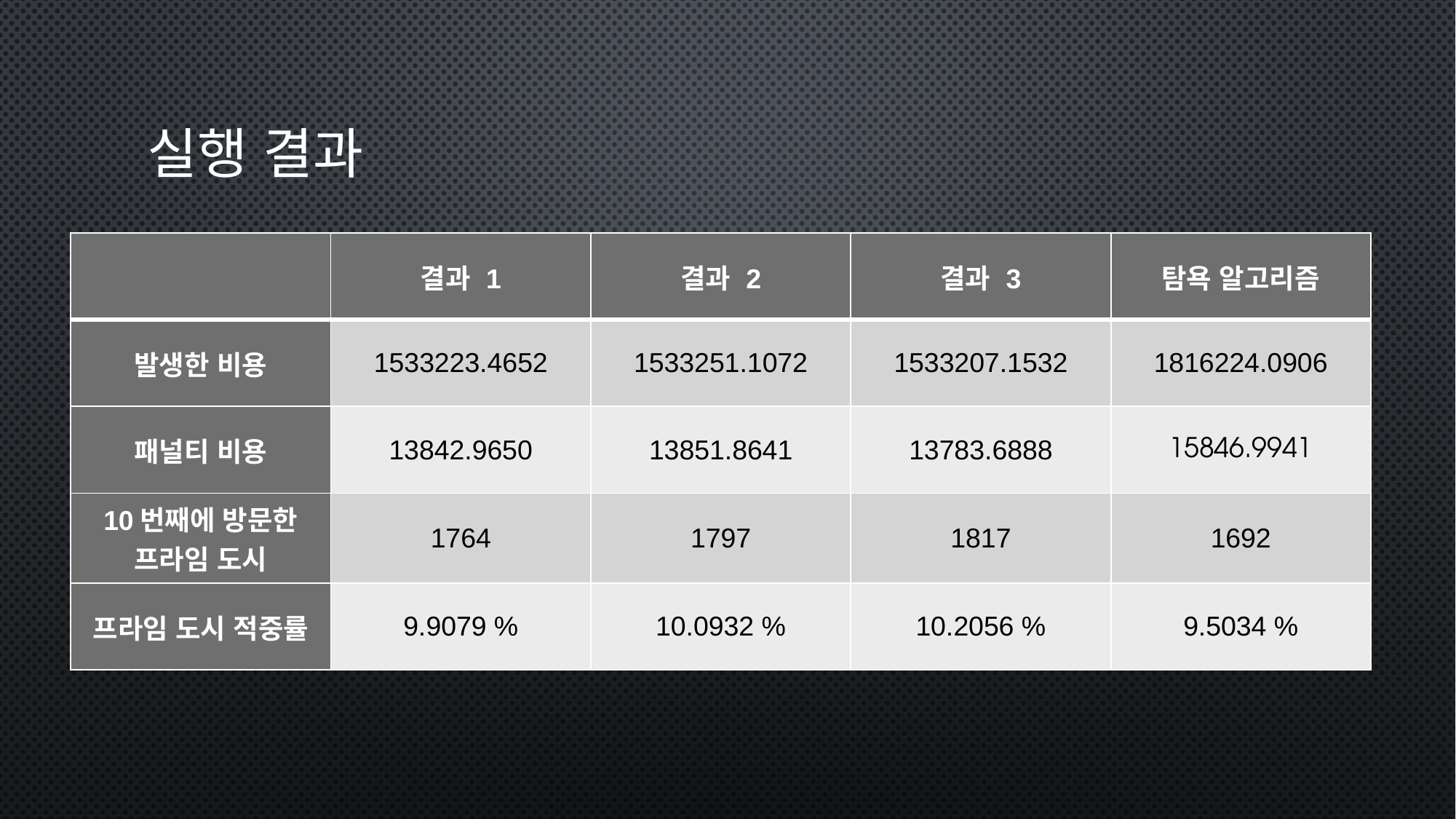

# 실행 결과
|  | 결과 1 | 결과 2 | 결과 3 | 탐욕 알고리즘 |
| --- | --- | --- | --- | --- |
| 발생한 비용 | 1533223.4652 | 1533251.1072 | 1533207.1532 | 1816224.0906 |
| 패널티 비용 | 13842.9650 | 13851.8641 | 13783.6888 | 15846.9941 |
| 10번째에 방문한 프라임 도시 | 1764 | 1797 | 1817 | 1692 |
| 프라임 도시 적중률 | 9.9079 % | 10.0932 % | 10.2056 % | 9.5034 % |